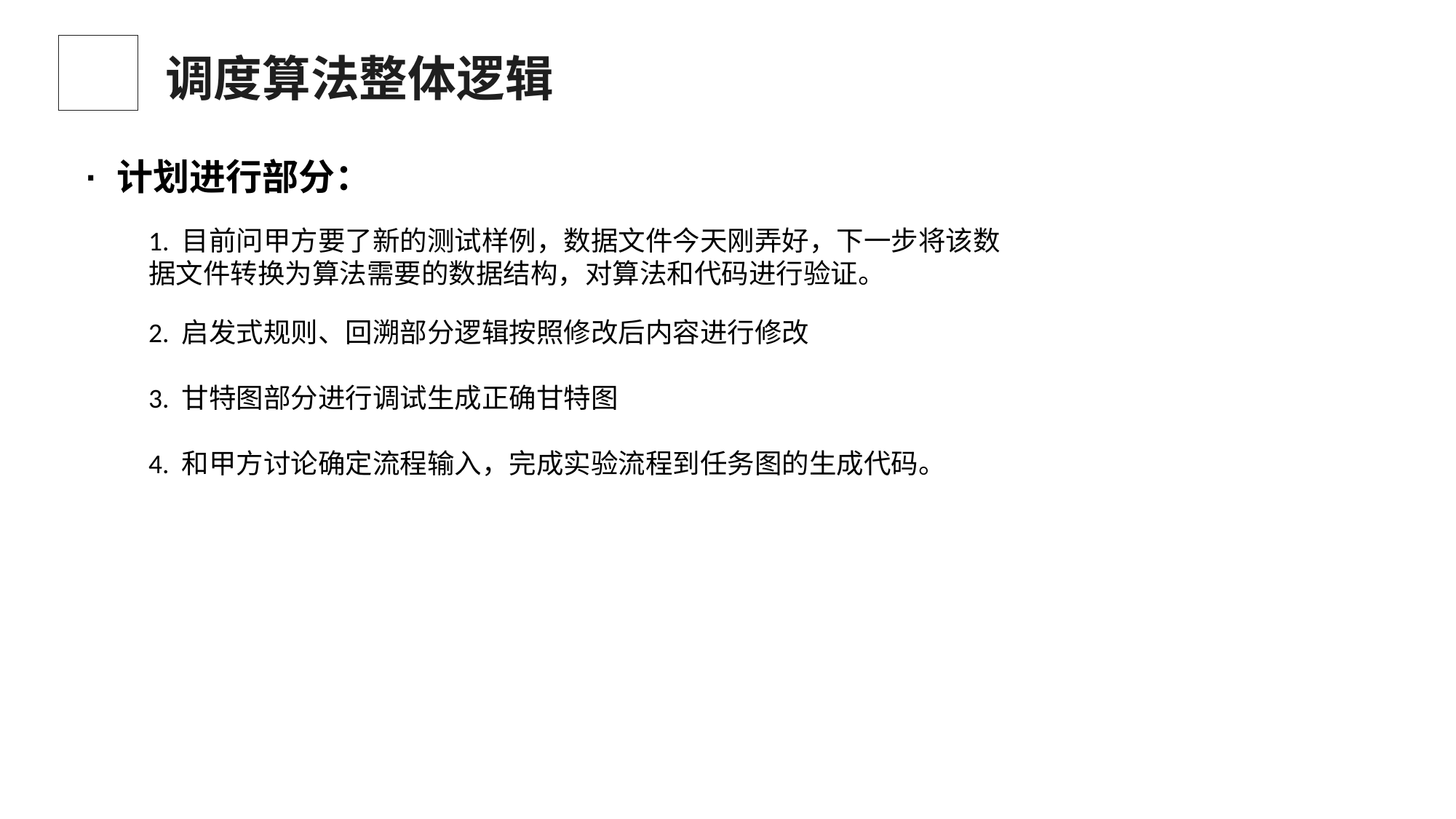

调度算法整体逻辑

· 计划进行部分：
1. 目前问甲方要了新的测试样例，数据文件今天刚弄好，下一步将该数据文件转换为算法需要的数据结构，对算法和代码进行验证。
2. 启发式规则、回溯部分逻辑按照修改后内容进行修改

3. 甘特图部分进行调试生成正确甘特图

4. 和甲方讨论确定流程输入，完成实验流程到任务图的生成代码。